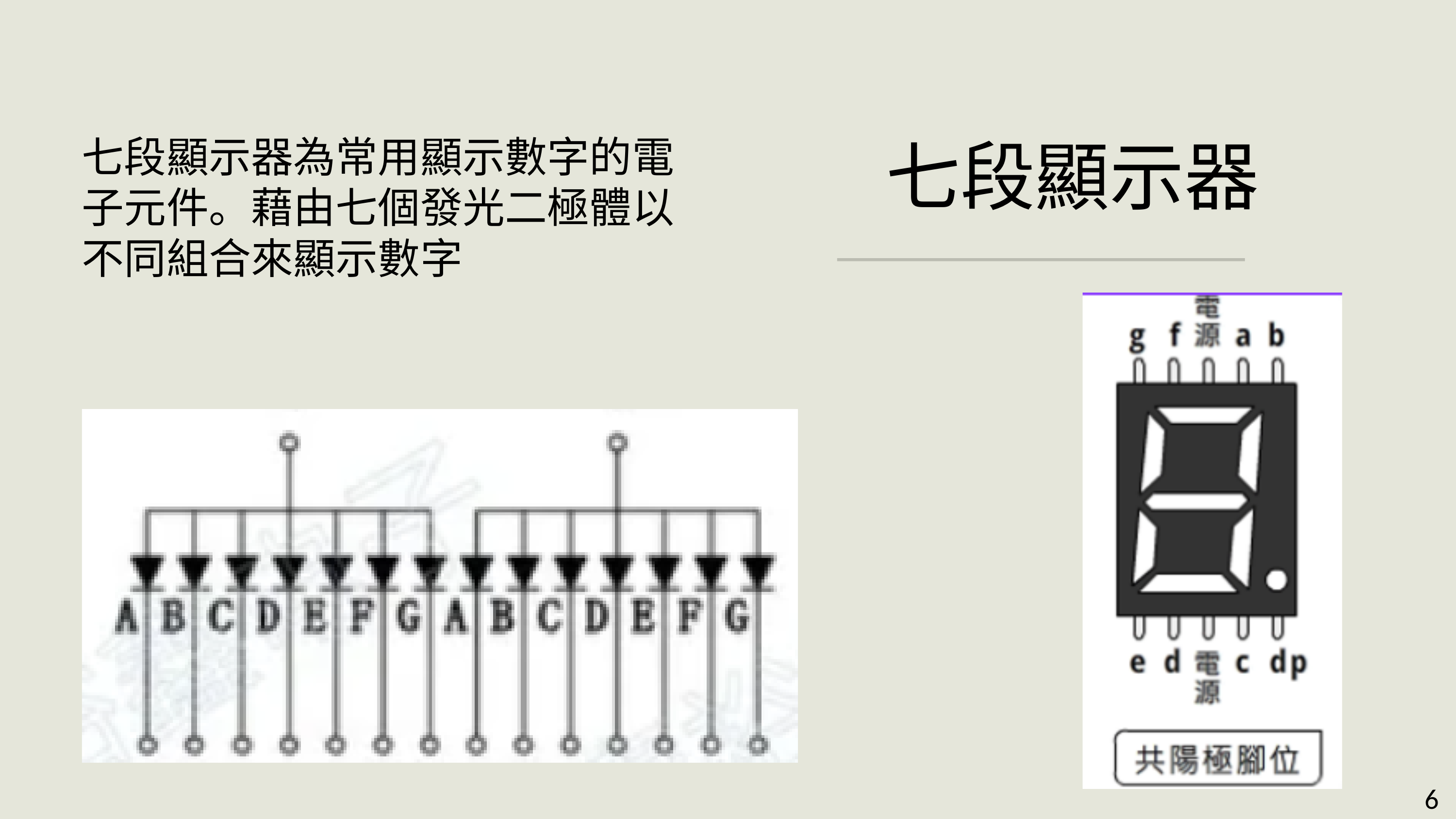

七段顯示器
七段顯示器為常用顯示數字的電子元件。藉由七個發光二極體以不同組合來顯示數字

6